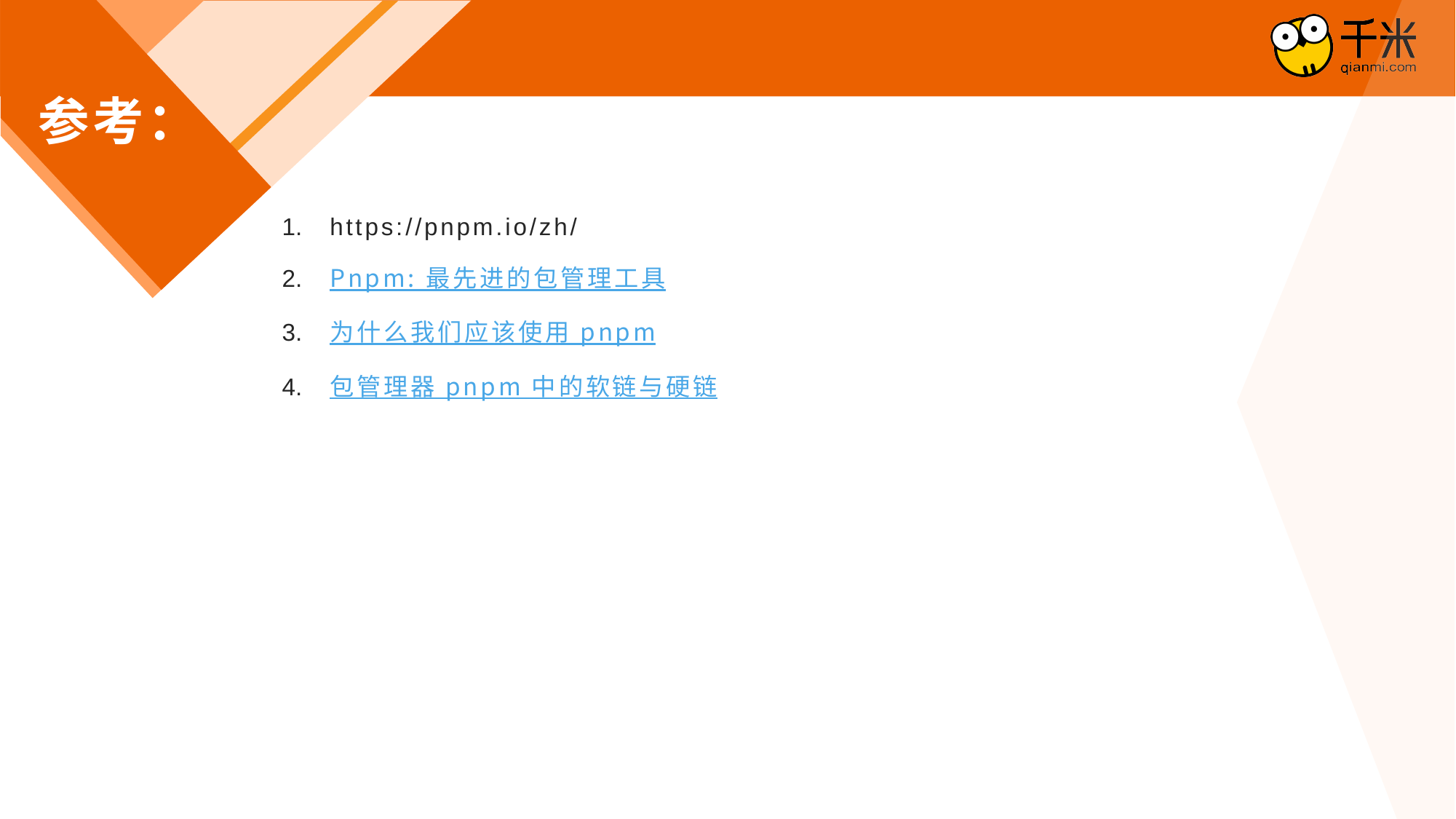

参考：
https://pnpm.io/zh/
Pnpm: 最先进的包管理工具
为什么我们应该使用 pnpm
包管理器 pnpm 中的软链与硬链